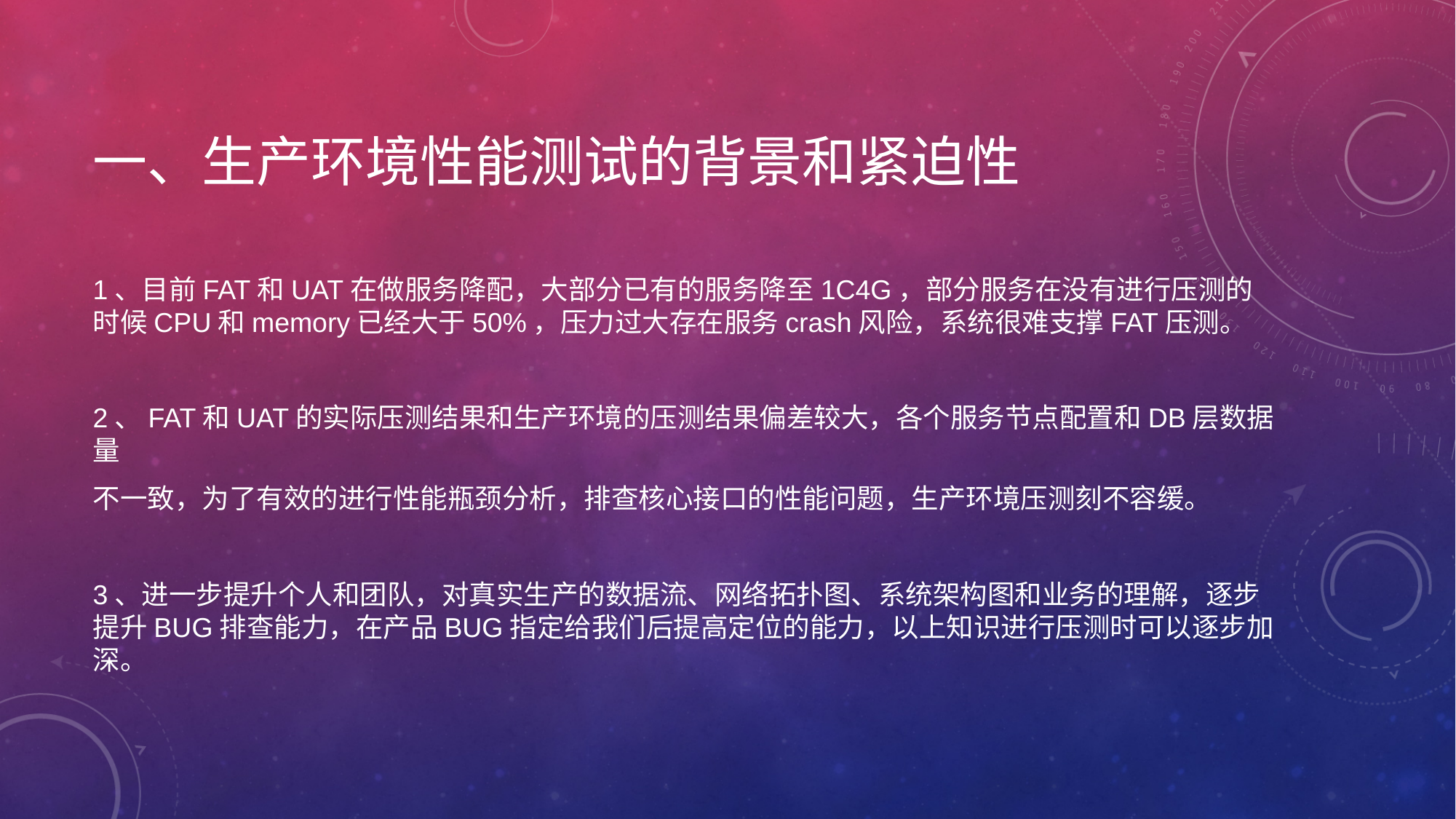

# 一、生产环境性能测试的背景和紧迫性
1、目前FAT和UAT在做服务降配，大部分已有的服务降至1C4G，部分服务在没有进行压测的时候CPU和memory已经大于50%，压力过大存在服务crash风险，系统很难支撑FAT压测。

2、FAT和UAT的实际压测结果和生产环境的压测结果偏差较大，各个服务节点配置和DB层数据量
不一致，为了有效的进行性能瓶颈分析，排查核心接口的性能问题，生产环境压测刻不容缓。

3、进一步提升个人和团队，对真实生产的数据流、网络拓扑图、系统架构图和业务的理解，逐步提升BUG排查能力，在产品BUG指定给我们后提高定位的能力，以上知识进行压测时可以逐步加深。